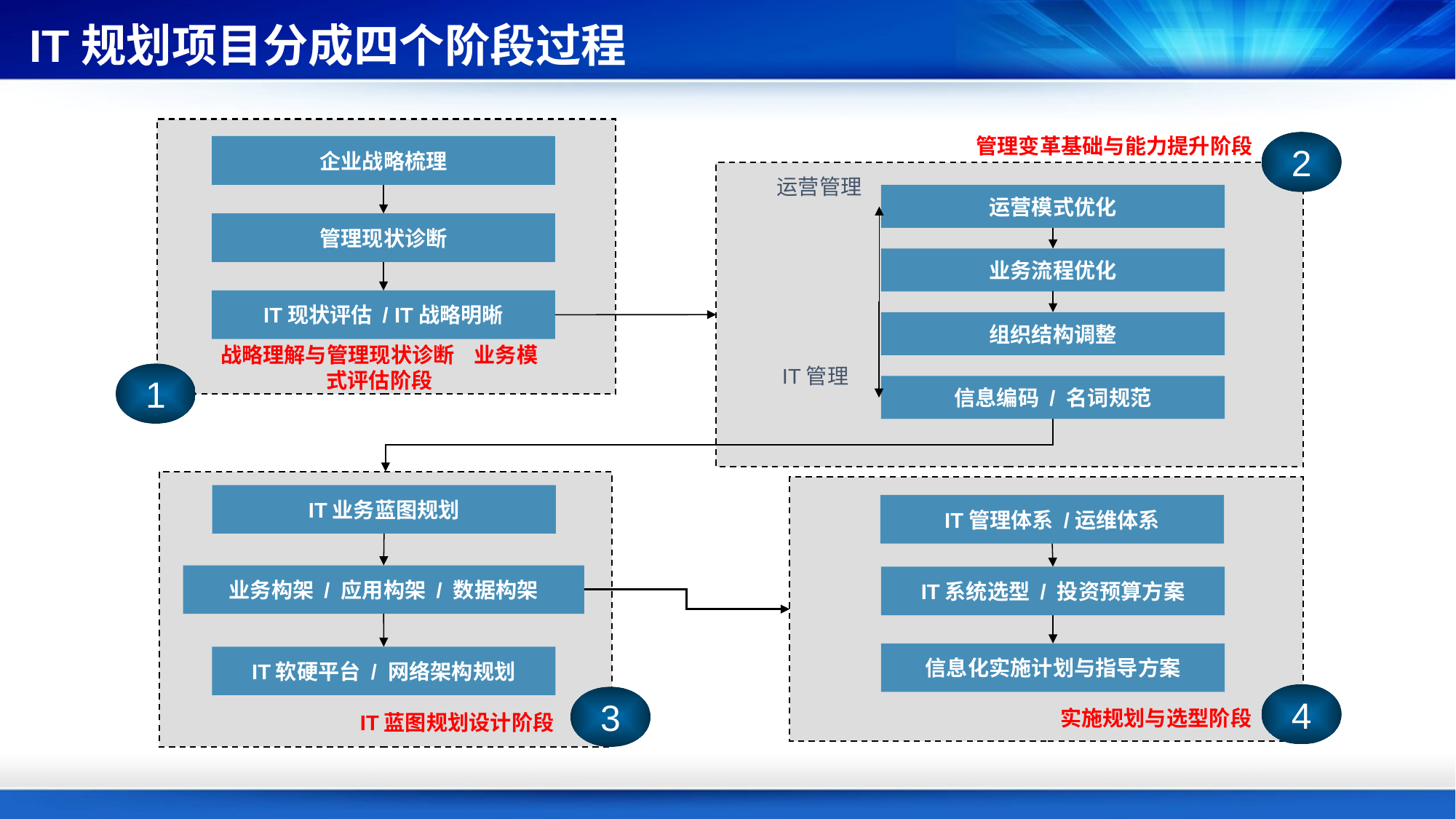

IT规划项目分成四个阶段过程

管理变革基础与能力提升阶段
2
企业战略梳理

运营管理
运营模式优化
管理现状诊断
业务流程优化
IT现状评估 / IT战略明晰
组织结构调整
战略理解与管理现状诊断    业务模式评估阶段
IT管理
1
信息编码 / 名词规范

IT业务蓝图规划
IT管理体系 /运维体系
业务构架 / 应用构架 / 数据构架
IT系统选型 / 投资预算方案
信息化实施计划与指导方案
IT软硬平台 / 网络架构规划
4
3
实施规划与选型阶段
IT蓝图规划设计阶段